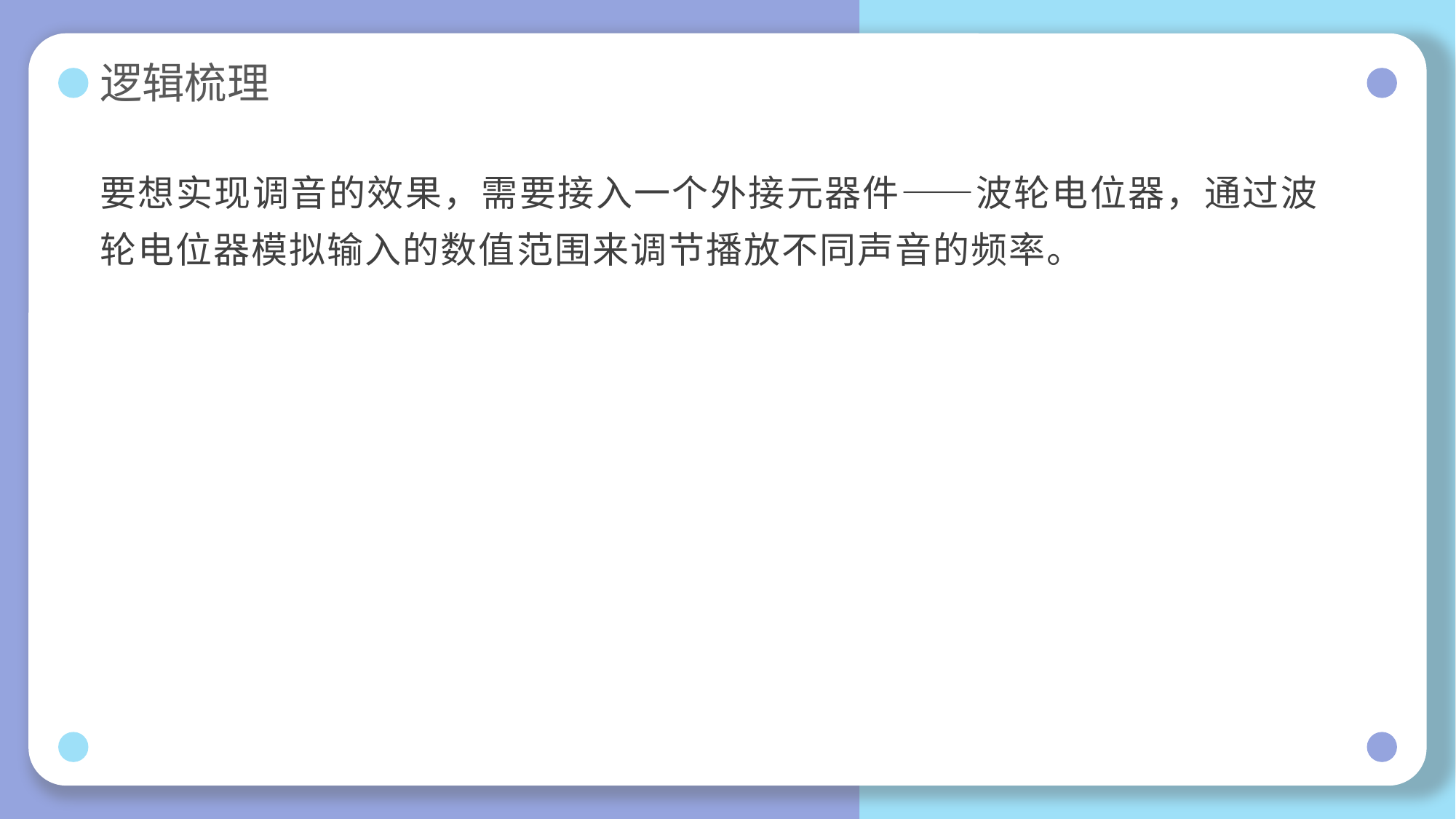

# 逻辑梳理
要想实现调音的效果，需要接入一个外接元器件——波轮电位器，通过波轮电位器模拟输入的数值范围来调节播放不同声音的频率。